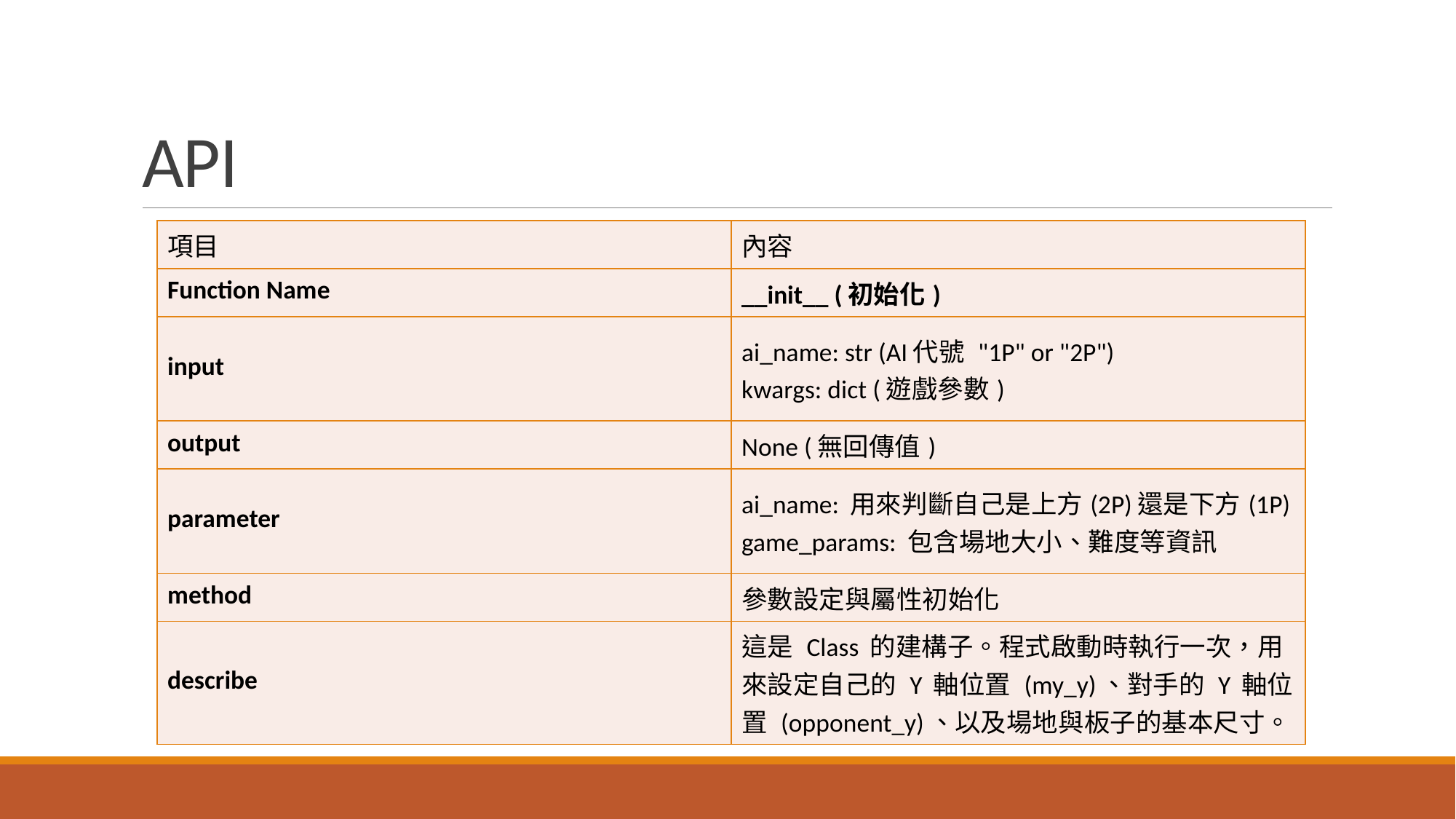

# API
| 項目 | 內容 |
| --- | --- |
| Function Name | \_\_init\_\_ (初始化) |
| input | ai\_name: str (AI代號 "1P" or "2P") kwargs: dict (遊戲參數) |
| output | None (無回傳值) |
| parameter | ai\_name: 用來判斷自己是上方(2P)還是下方(1P) game\_params: 包含場地大小、難度等資訊 |
| method | 參數設定與屬性初始化 |
| describe | 這是 Class 的建構子。程式啟動時執行一次，用來設定自己的 Y 軸位置 (my\_y)、對手的 Y 軸位置 (opponent\_y)、以及場地與板子的基本尺寸。 |